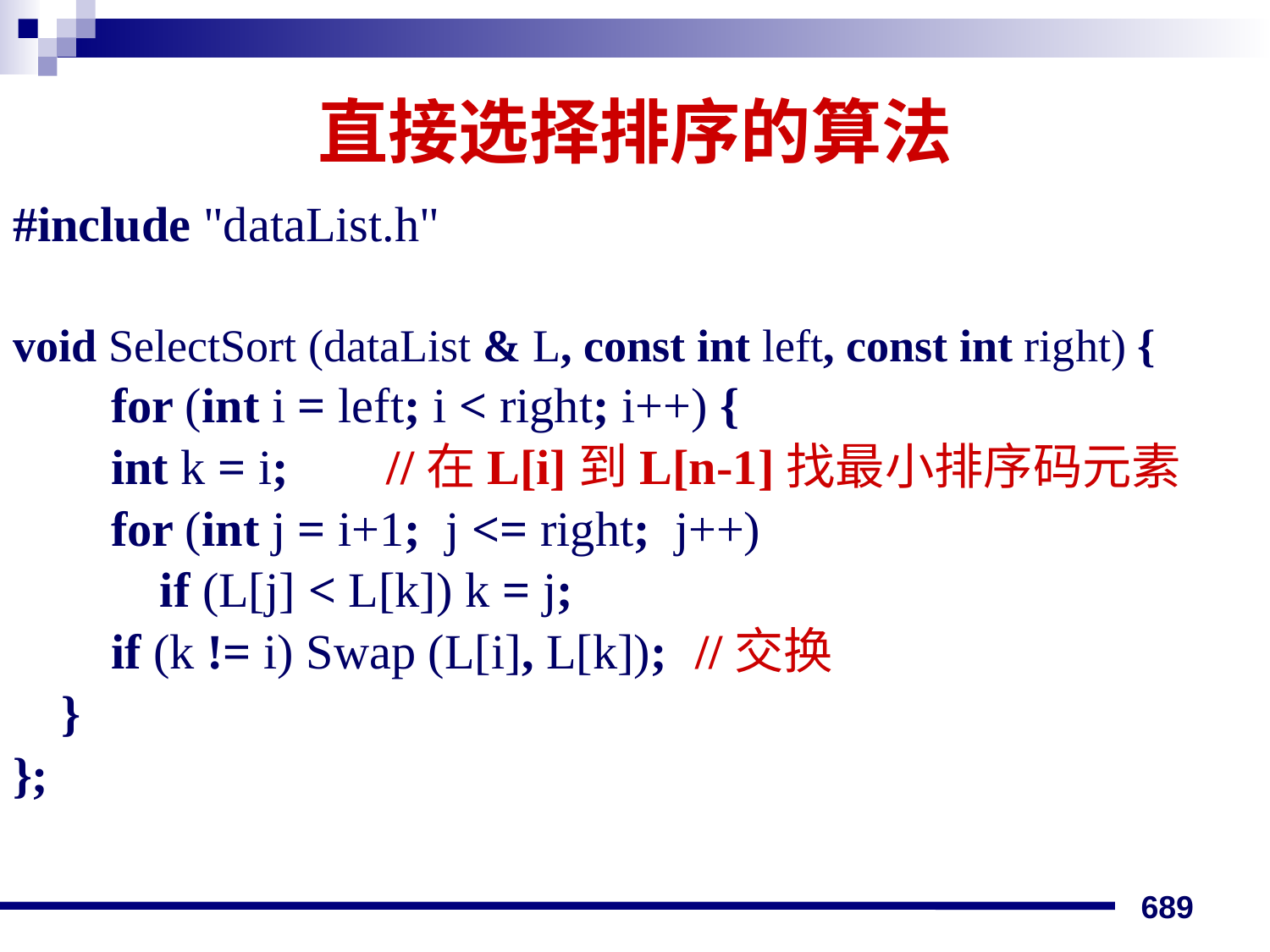

# 直接选择排序的算法
#include "dataList.h"

void SelectSort (dataList & L, const int left, const int right) {
        for (int i = left; i < right; i++) {
        int k = i;        //在L[i]到L[n-1]找最小排序码元素
        for (int j = i+1;  j <= right;  j++)
            if (L[j] < L[k]) k = j;
        if (k != i) Swap (L[i], L[k]);	//交换
    }
};
689